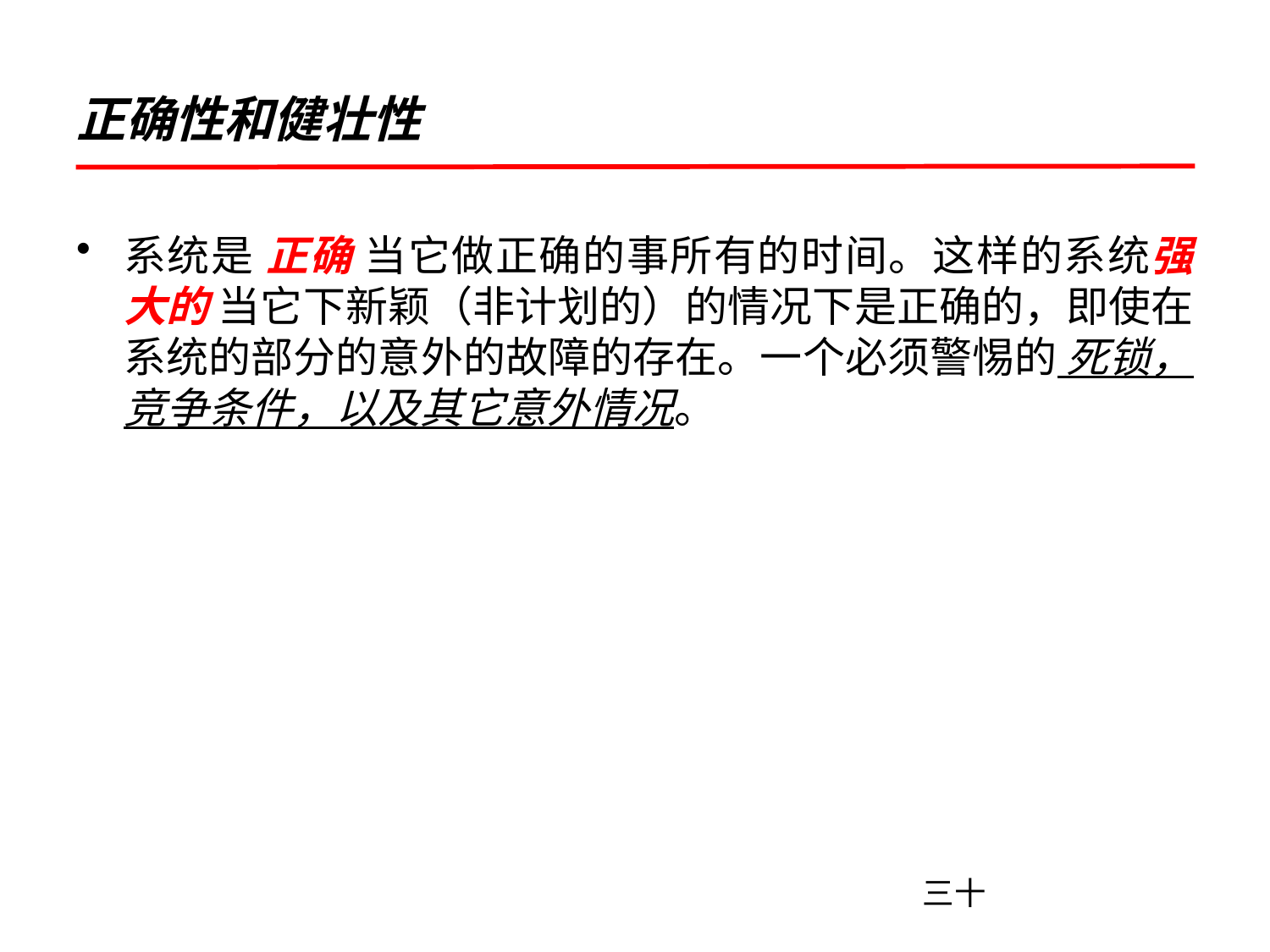

# 正确性和健壮性
系统是 正确 当它做正确的事所有的时间。这样的系统强大的 当它下新颖（非计划的）的情况下是正确的，即使在系统的部分的意外的故障的存在。一个必须警惕的 死锁，竞争条件，以及其它意外情况。
三十